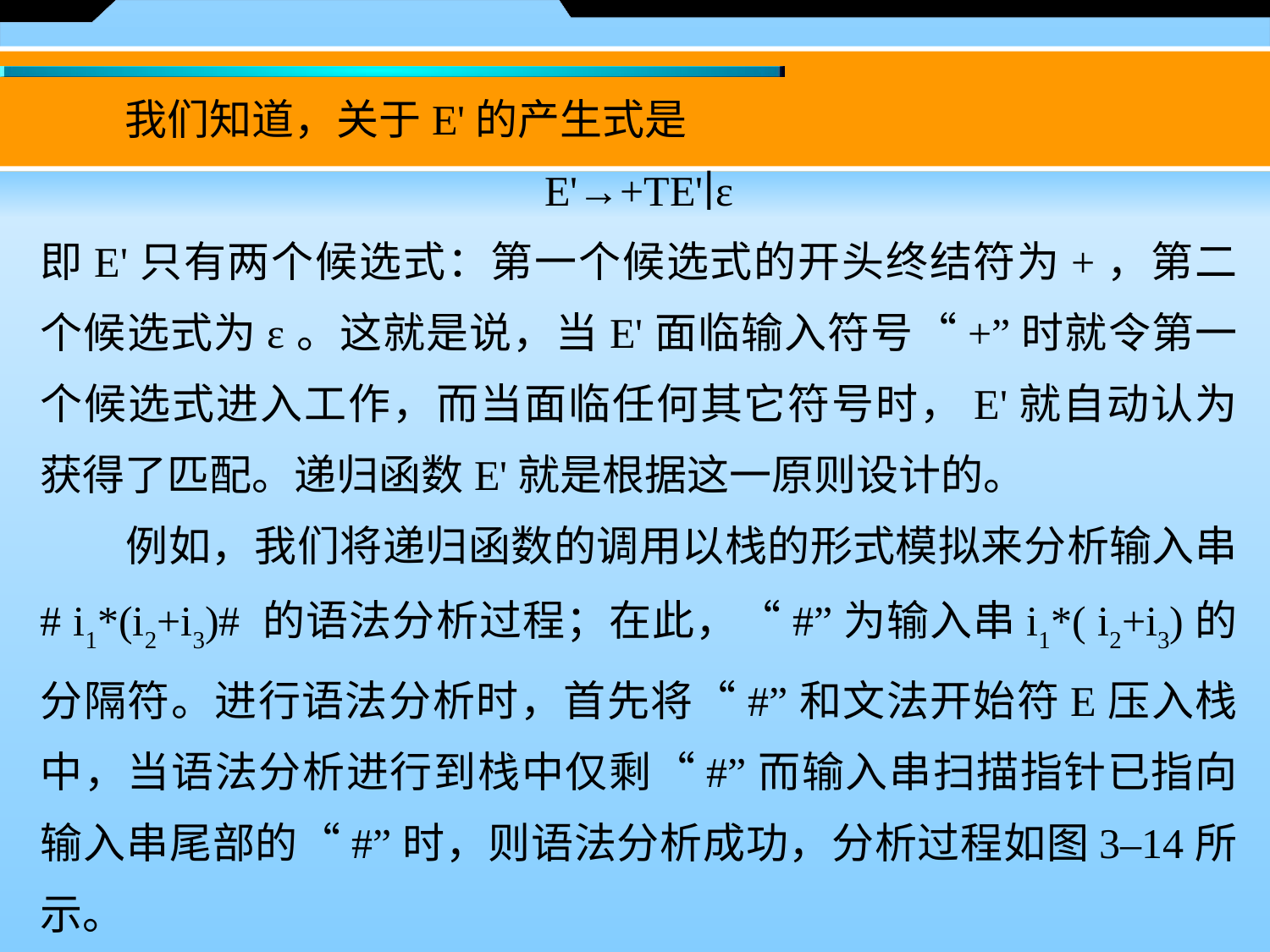

我们知道，关于E'的产生式是
E'→+TE'∣ε
即E'只有两个候选式：第一个候选式的开头终结符为+，第二个候选式为ε。这就是说，当E'面临输入符号“+”时就令第一个候选式进入工作，而当面临任何其它符号时，E'就自动认为获得了匹配。递归函数E'就是根据这一原则设计的。
　　例如，我们将递归函数的调用以栈的形式模拟来分析输入串 # i1*(i2+i3)# 的语法分析过程；在此，“#”为输入串i1*( i2+i3)的分隔符。进行语法分析时，首先将“#”和文法开始符E压入栈中，当语法分析进行到栈中仅剩“#”而输入串扫描指针已指向输入串尾部的“#”时，则语法分析成功，分析过程如图3–14所示。